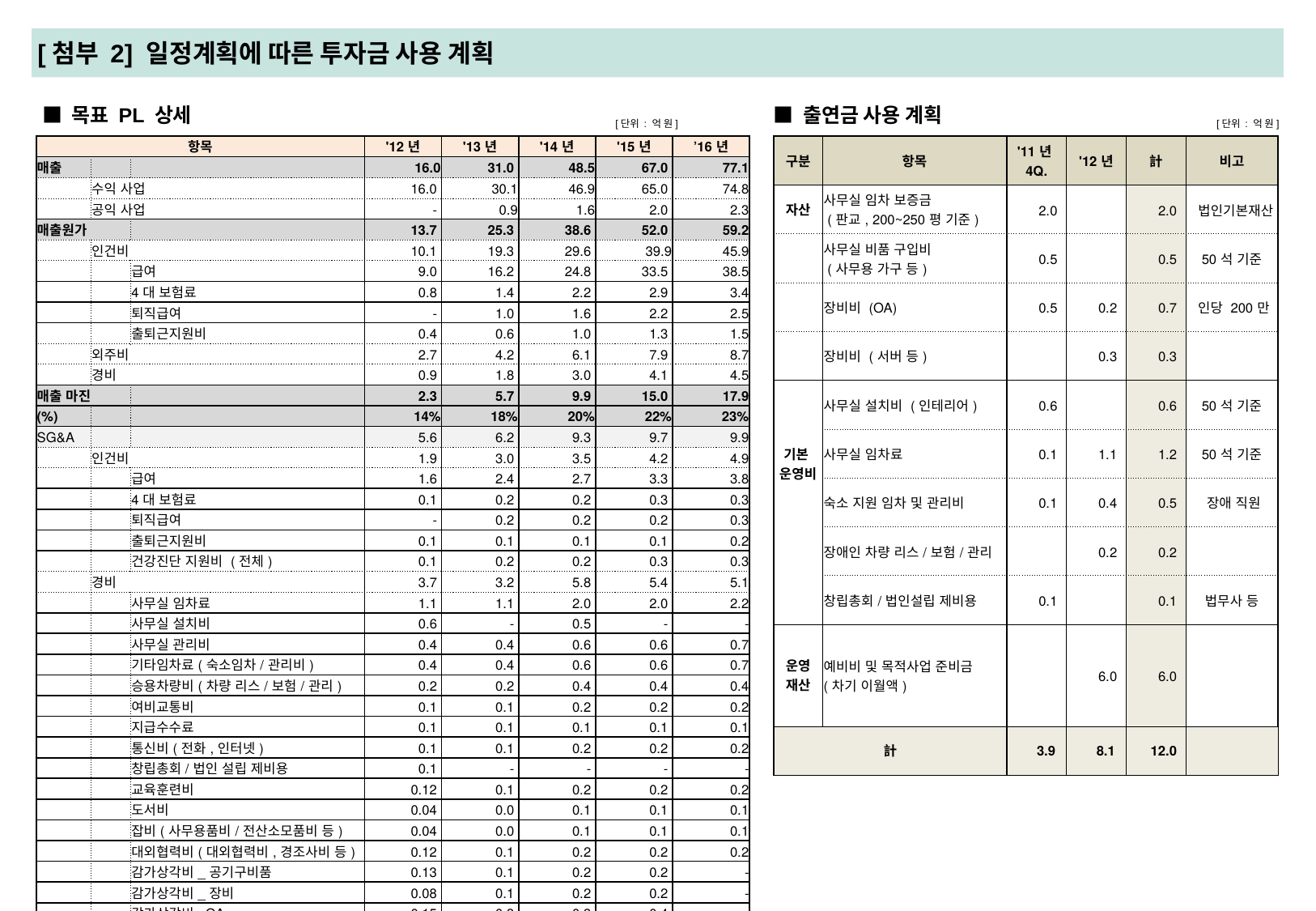

# [첨부 2] 일정계획에 따른 투자금 사용 계획
■ 목표 PL 상세
■ 출연금 사용 계획
[단위 : 억 원]
[단위 : 억 원]
| 항목 |  |  | '12년 | '13년 | '14년 | '15년 | ’16년 |
| --- | --- | --- | --- | --- | --- | --- | --- |
| 매출 |  |  | 16.0 | 31.0 | 48.5 | 67.0 | 77.1 |
|  | 수익 사업 |  | 16.0 | 30.1 | 46.9 | 65.0 | 74.8 |
|  | 공익 사업 |  | - | 0.9 | 1.6 | 2.0 | 2.3 |
| 매출원가 |  |  | 13.7 | 25.3 | 38.6 | 52.0 | 59.2 |
|  | 인건비 |  | 10.1 | 19.3 | 29.6 | 39.9 | 45.9 |
|  |  | 급여 | 9.0 | 16.2 | 24.8 | 33.5 | 38.5 |
|  |  | 4대 보험료 | 0.8 | 1.4 | 2.2 | 2.9 | 3.4 |
|  |  | 퇴직급여 | - | 1.0 | 1.6 | 2.2 | 2.5 |
|  |  | 출퇴근지원비 | 0.4 | 0.6 | 1.0 | 1.3 | 1.5 |
|  | 외주비 |  | 2.7 | 4.2 | 6.1 | 7.9 | 8.7 |
|  | 경비 |  | 0.9 | 1.8 | 3.0 | 4.1 | 4.5 |
| 매출 마진 |  |  | 2.3 | 5.7 | 9.9 | 15.0 | 17.9 |
| (%) |  |  | 14% | 18% | 20% | 22% | 23% |
| SG&A |  |  | 5.6 | 6.2 | 9.3 | 9.7 | 9.9 |
|  | 인건비 |  | 1.9 | 3.0 | 3.5 | 4.2 | 4.9 |
|  |  | 급여 | 1.6 | 2.4 | 2.7 | 3.3 | 3.8 |
|  |  | 4대 보험료 | 0.1 | 0.2 | 0.2 | 0.3 | 0.3 |
|  |  | 퇴직급여 | - | 0.2 | 0.2 | 0.2 | 0.3 |
|  |  | 출퇴근지원비 | 0.1 | 0.1 | 0.1 | 0.1 | 0.2 |
|  |  | 건강진단 지원비 (전체) | 0.1 | 0.2 | 0.2 | 0.3 | 0.3 |
|  | 경비 |  | 3.7 | 3.2 | 5.8 | 5.4 | 5.1 |
|  |  | 사무실 임차료 | 1.1 | 1.1 | 2.0 | 2.0 | 2.2 |
|  |  | 사무실 설치비 | 0.6 | - | 0.5 | - | - |
|  |  | 사무실 관리비 | 0.4 | 0.4 | 0.6 | 0.6 | 0.7 |
|  |  | 기타임차료(숙소임차/관리비) | 0.4 | 0.4 | 0.6 | 0.6 | 0.7 |
|  |  | 승용차량비(차량 리스/보험/관리) | 0.2 | 0.2 | 0.4 | 0.4 | 0.4 |
|  |  | 여비교통비 | 0.1 | 0.1 | 0.2 | 0.2 | 0.2 |
|  |  | 지급수수료 | 0.1 | 0.1 | 0.1 | 0.1 | 0.1 |
|  |  | 통신비(전화,인터넷) | 0.1 | 0.1 | 0.2 | 0.2 | 0.2 |
|  |  | 창립총회/법인 설립 제비용 | 0.1 | - | - | - | - |
|  |  | 교육훈련비 | 0.12 | 0.1 | 0.2 | 0.2 | 0.2 |
|  |  | 도서비 | 0.04 | 0.0 | 0.1 | 0.1 | 0.1 |
|  |  | 잡비(사무용품비/전산소모품비 등) | 0.04 | 0.0 | 0.1 | 0.1 | 0.1 |
|  |  | 대외협력비(대외협력비,경조사비 등) | 0.12 | 0.1 | 0.2 | 0.2 | 0.2 |
|  |  | 감가상각비\_공기구비품 | 0.13 | 0.1 | 0.2 | 0.2 | - |
|  |  | 감가상각비\_장비 | 0.08 | 0.1 | 0.2 | 0.2 | - |
|  |  | 감가상각비\_OA | 0.15 | 0.3 | 0.3 | 0.4 | - |
| 영업이익 |  |  | - 3.3 | - 0.5 | 0.5 | 5.3 | 7.9 |
| (%) |  |  | -21% | -2% | 1% | 8% | 10% |
| 영업외 수익 |  |  | 10.7 | 1.4 | 1.9 | 2.5 | 2.9 |
|  | 초기 출연금 (운영재산) |  | 10.0 | - | - | - | - |
|  | 장애인 고용 장려금 |  | 0.7 | 1.4 | 1.9 | 2.5 | 2.9 |
| 당기순이익 |  |  | 7.4 | 0.9 | 2.5 | 7.9 | 10.9 |
| 구분 | 항목 | '11년 4Q. | '12년 | 計 | 비고 |
| --- | --- | --- | --- | --- | --- |
| 자산 | 사무실 임차 보증금 (판교, 200~250평 기준) | 2.0 |  | 2.0 | 법인기본재산 |
|  | 사무실 비품 구입비 (사무용 가구 등) | 0.5 |  | 0.5 | 50석 기준 |
|  | 장비비 (OA) | 0.5 | 0.2 | 0.7 | 인당 200만 |
|  | 장비비 (서버 등) |  | 0.3 | 0.3 |  |
| 기본 운영비 | 사무실 설치비 (인테리어) | 0.6 |  | 0.6 | 50석 기준 |
|  | 사무실 임차료 | 0.1 | 1.1 | 1.2 | 50석 기준 |
|  | 숙소 지원 임차 및 관리비 | 0.1 | 0.4 | 0.5 | 장애 직원 |
|  | 장애인 차량 리스/보험/관리 |  | 0.2 | 0.2 |  |
|  | 창립총회/법인설립 제비용 | 0.1 |  | 0.1 | 법무사 등 |
| 운영 재산 | 예비비 및 목적사업 준비금 (차기 이월액) |  | 6.0 | 6.0 |  |
| 計 |  | 3.9 | 8.1 | 12.0 |  |
13